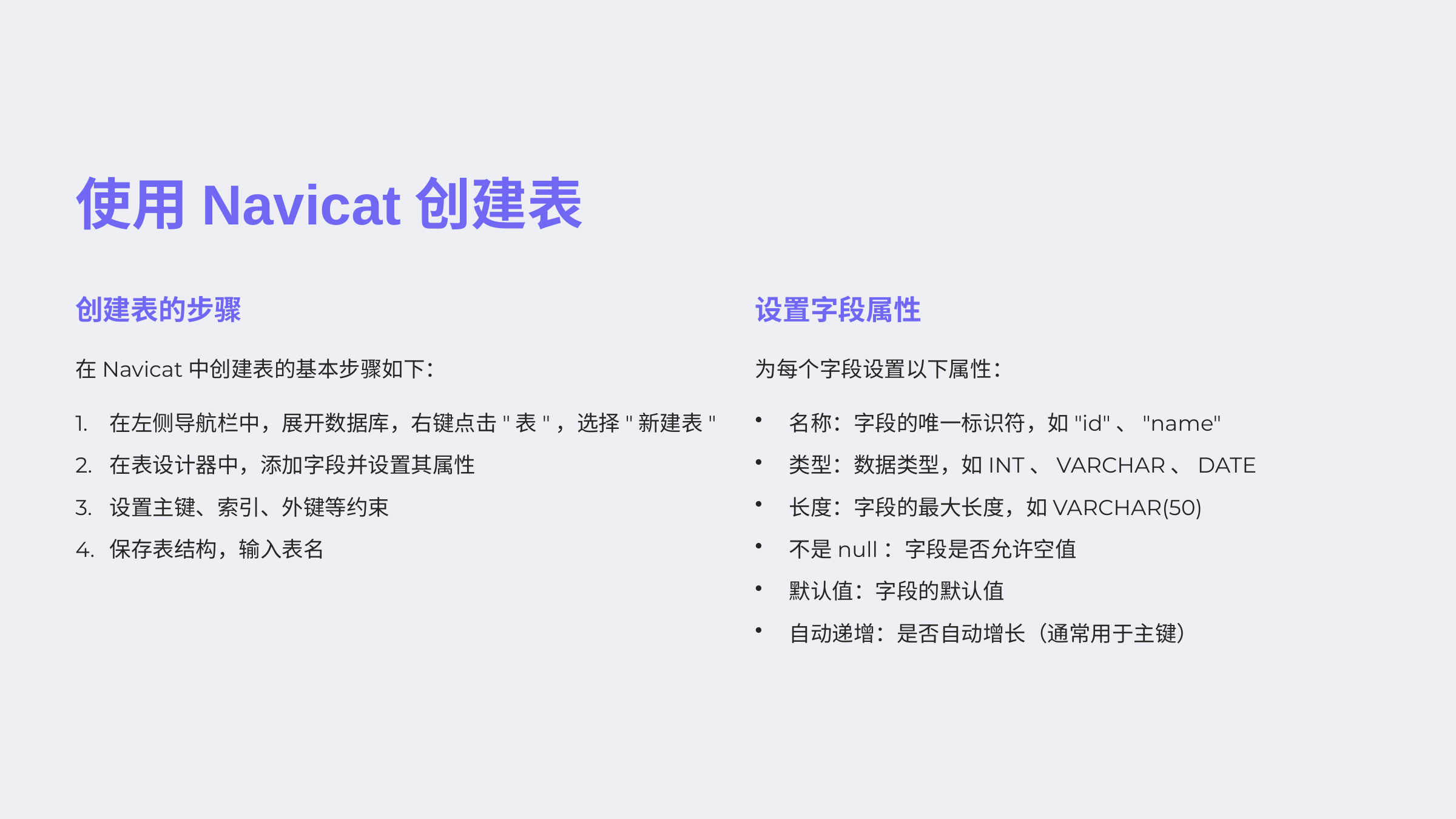

使用Navicat创建表
创建表的步骤
设置字段属性
在Navicat中创建表的基本步骤如下：
为每个字段设置以下属性：
在左侧导航栏中，展开数据库，右键点击"表"，选择"新建表"
名称：字段的唯一标识符，如"id"、"name"
在表设计器中，添加字段并设置其属性
类型：数据类型，如INT、VARCHAR、DATE
设置主键、索引、外键等约束
长度：字段的最大长度，如VARCHAR(50)
保存表结构，输入表名
不是null：字段是否允许空值
默认值：字段的默认值
自动递增：是否自动增长（通常用于主键）